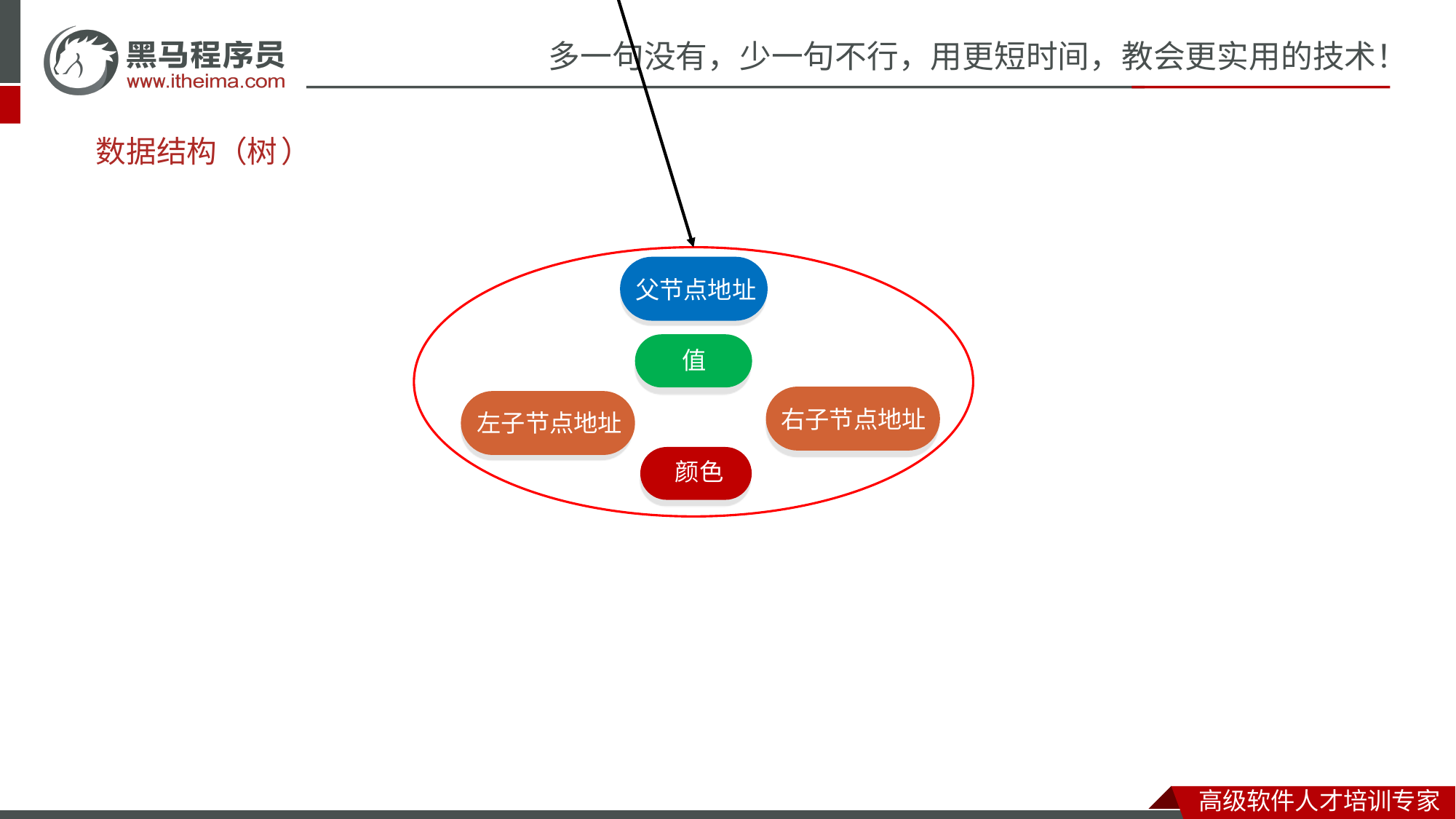

13
8

17

11
1

Nil

Nil

Nil

15

25
# 数据结构（
树
）

父节点地址

值

右子节点地址

左子节点地址

颜色

22

Nil

Nil

Nil

Nil

Nil